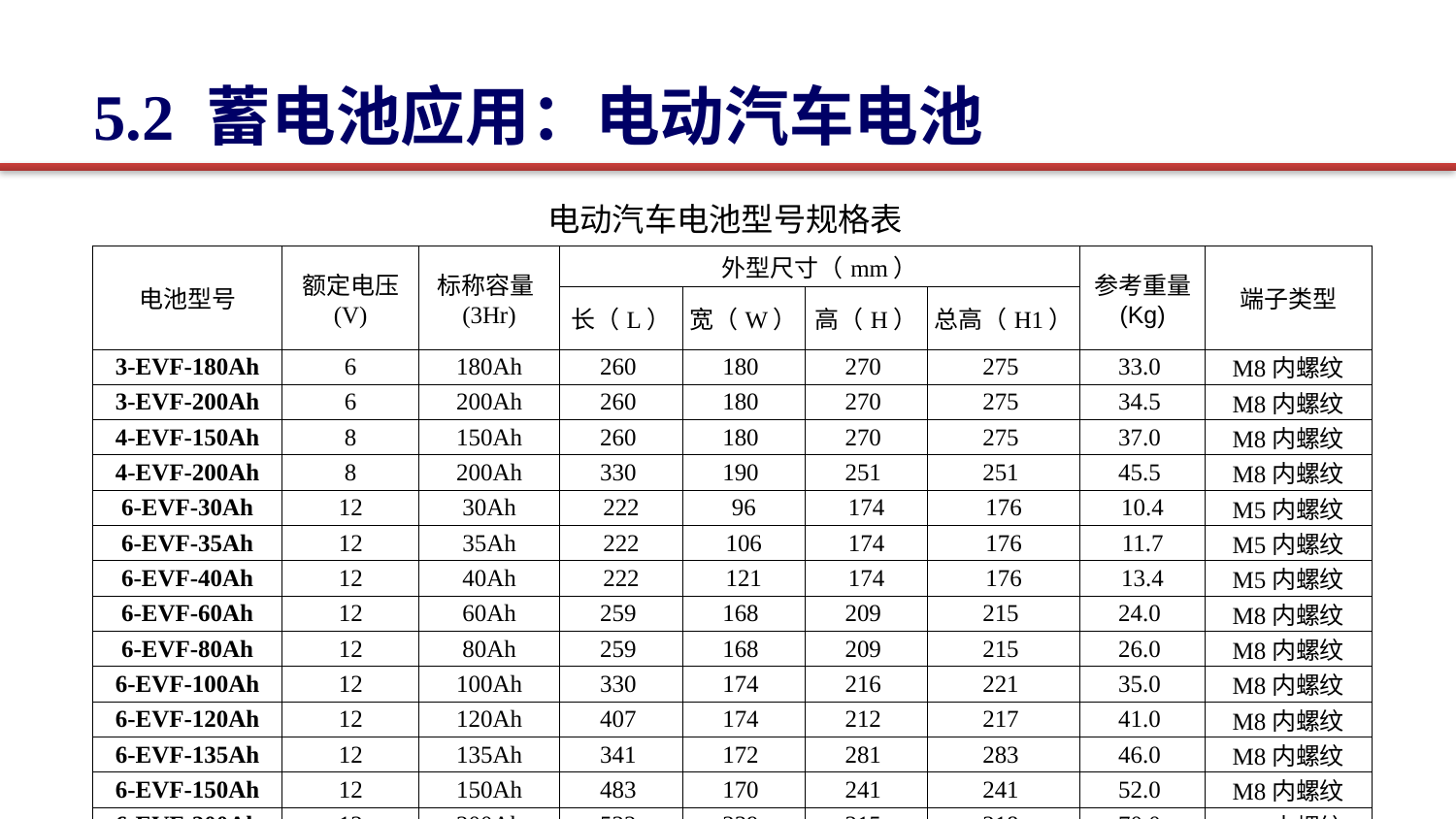

5.2 蓄电池应用：电动汽车电池

电动汽车电池型号规格表
| 电池型号 | 额定电压 (V) | 标称容量(3Hr) | 外型尺寸（mm） |  |  |  | 参考重量 (Kg) | 端子类型 |
| --- | --- | --- | --- | --- | --- | --- | --- | --- |
|  |  |  | 长（L） | 宽（W） | 高（H） | 总高（H1） |  |  |
| 3-EVF-180Ah | 6 | 180Ah | 260 | 180 | 270 | 275 | 33.0 | M8内螺纹 |
| 3-EVF-200Ah | 6 | 200Ah | 260 | 180 | 270 | 275 | 34.5 | M8内螺纹 |
| 4-EVF-150Ah | 8 | 150Ah | 260 | 180 | 270 | 275 | 37.0 | M8内螺纹 |
| 4-EVF-200Ah | 8 | 200Ah | 330 | 190 | 251 | 251 | 45.5 | M8内螺纹 |
| 6-EVF-30Ah | 12 | 30Ah | 222 | 96 | 174 | 176 | 10.4 | M5内螺纹 |
| 6-EVF-35Ah | 12 | 35Ah | 222 | 106 | 174 | 176 | 11.7 | M5内螺纹 |
| 6-EVF-40Ah | 12 | 40Ah | 222 | 121 | 174 | 176 | 13.4 | M5内螺纹 |
| 6-EVF-60Ah | 12 | 60Ah | 259 | 168 | 209 | 215 | 24.0 | M8内螺纹 |
| 6-EVF-80Ah | 12 | 80Ah | 259 | 168 | 209 | 215 | 26.0 | M8内螺纹 |
| 6-EVF-100Ah | 12 | 100Ah | 330 | 174 | 216 | 221 | 35.0 | M8内螺纹 |
| 6-EVF-120Ah | 12 | 120Ah | 407 | 174 | 212 | 217 | 41.0 | M8内螺纹 |
| 6-EVF-135Ah | 12 | 135Ah | 341 | 172 | 281 | 283 | 46.0 | M8内螺纹 |
| 6-EVF-150Ah | 12 | 150Ah | 483 | 170 | 241 | 241 | 52.0 | M8内螺纹 |
| 6-EVF-200Ah | 12 | 200Ah | 522 | 239 | 215 | 218 | 70.0 | M8内螺纹 |